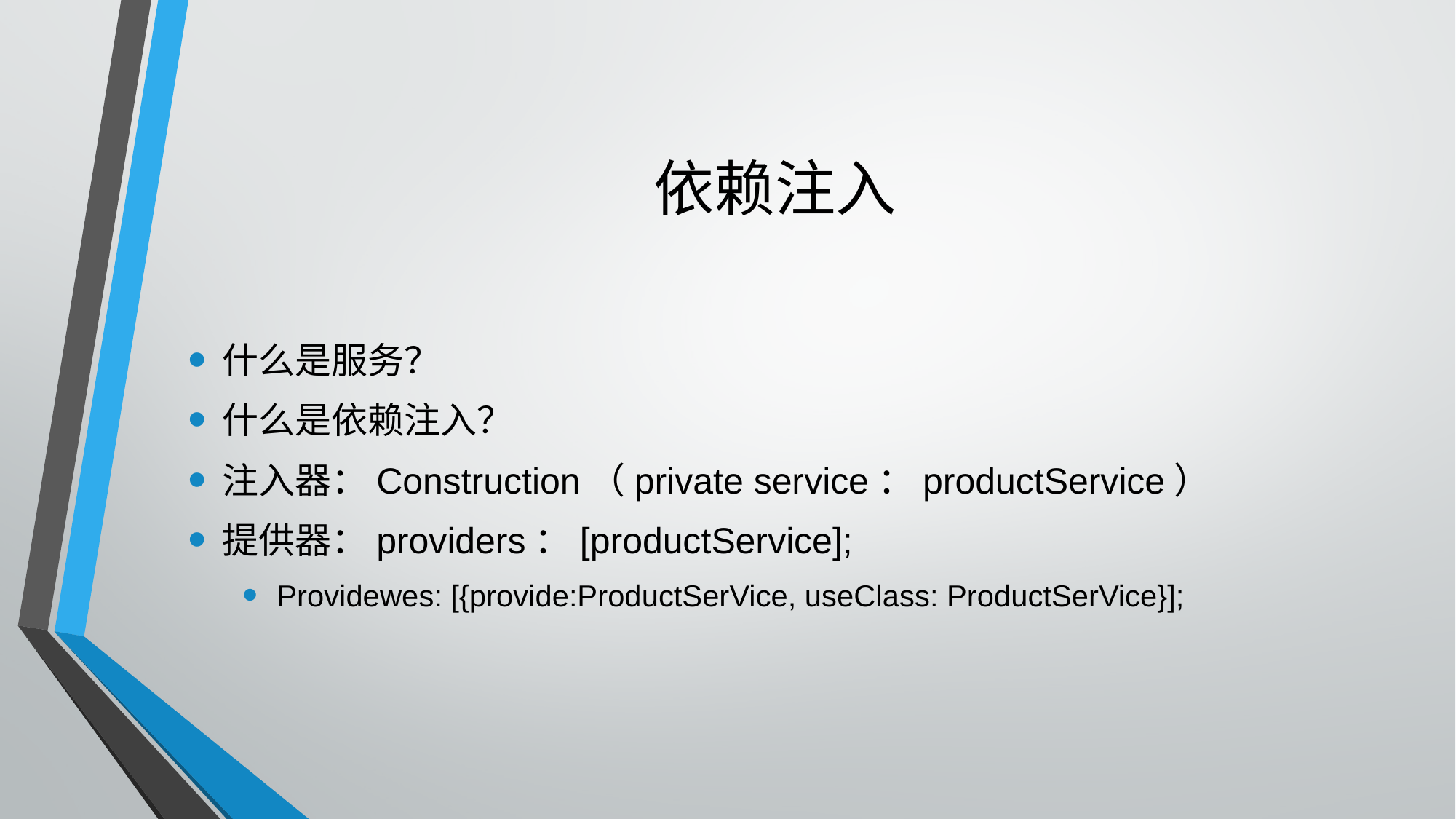

# 依赖注入
什么是服务？
什么是依赖注入？
注入器：Construction（private service：productService）
提供器：providers：[productService];
Providewes: [{provide:ProductSerVice, useClass: ProductSerVice}];